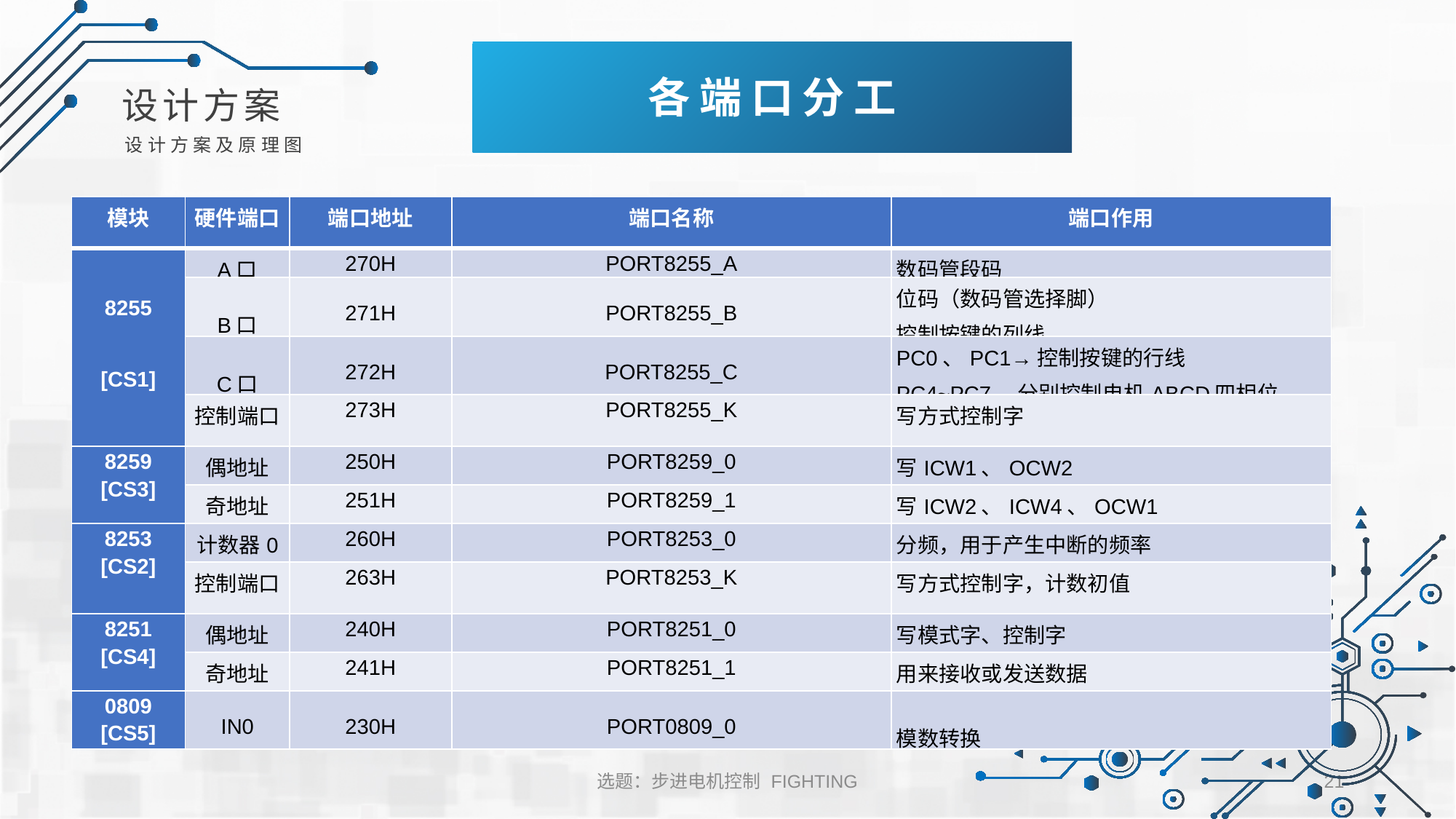

各端口分工
设计方案
设计方案及原理图
| 模块 | 硬件端口 | 端口地址 | 端口名称 | 端口作用 |
| --- | --- | --- | --- | --- |
| 8255 [CS1] | A口 | 270H | PORT8255\_A | 数码管段码 |
|  | B口 | 271H | PORT8255\_B | 位码（数码管选择脚） 控制按键的列线 |
|  | C口 | 272H | PORT8255\_C | PC0、PC1→控制按键的行线 PC4~PC7→分别控制电机ABCD四相位 |
|  | 控制端口 | 273H | PORT8255\_K | 写方式控制字 |
| 8259 [CS3] | 偶地址 | 250H | PORT8259\_0 | 写ICW1、OCW2 |
|  | 奇地址 | 251H | PORT8259\_1 | 写ICW2、ICW4、OCW1 |
| 8253 [CS2] | 计数器0 | 260H | PORT8253\_0 | 分频，用于产生中断的频率 |
|  | 控制端口 | 263H | PORT8253\_K | 写方式控制字，计数初值 |
| 8251 [CS4] | 偶地址 | 240H | PORT8251\_0 | 写模式字、控制字 |
|  | 奇地址 | 241H | PORT8251\_1 | 用来接收或发送数据 |
| 0809 [CS5] | IN0 | 230H | PORT0809\_0 | 模数转换 |

选题：步进电机控制 FIGHTING
21